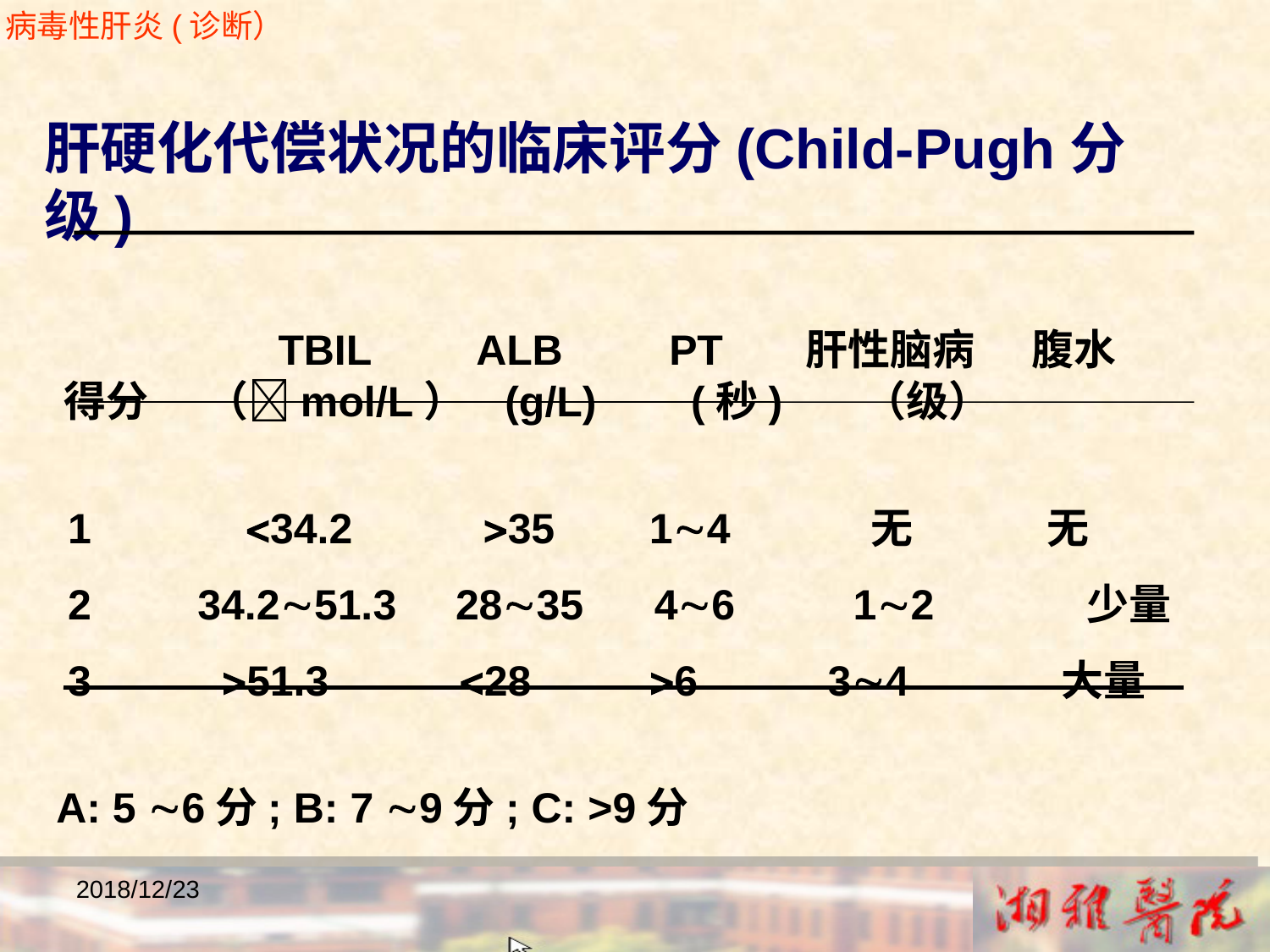

病毒性肝炎(诊断）
肝硬化代偿状况的临床评分(Child-Pugh分级)

                 TBIL         ALB         PT      肝性脑病      腹水
 得分      （μmol/L）   (g/L)        (秒)      （级）

  1             <34.2           >35        1∼4           无              无
  2         34.2∼51.3     28∼35      4∼6          1∼2            少量
  3           >51.3           <28          >6           3∼4            大量

 A: 5 ∼6分; B: 7 ∼9分; C: >9分

2018/12/23